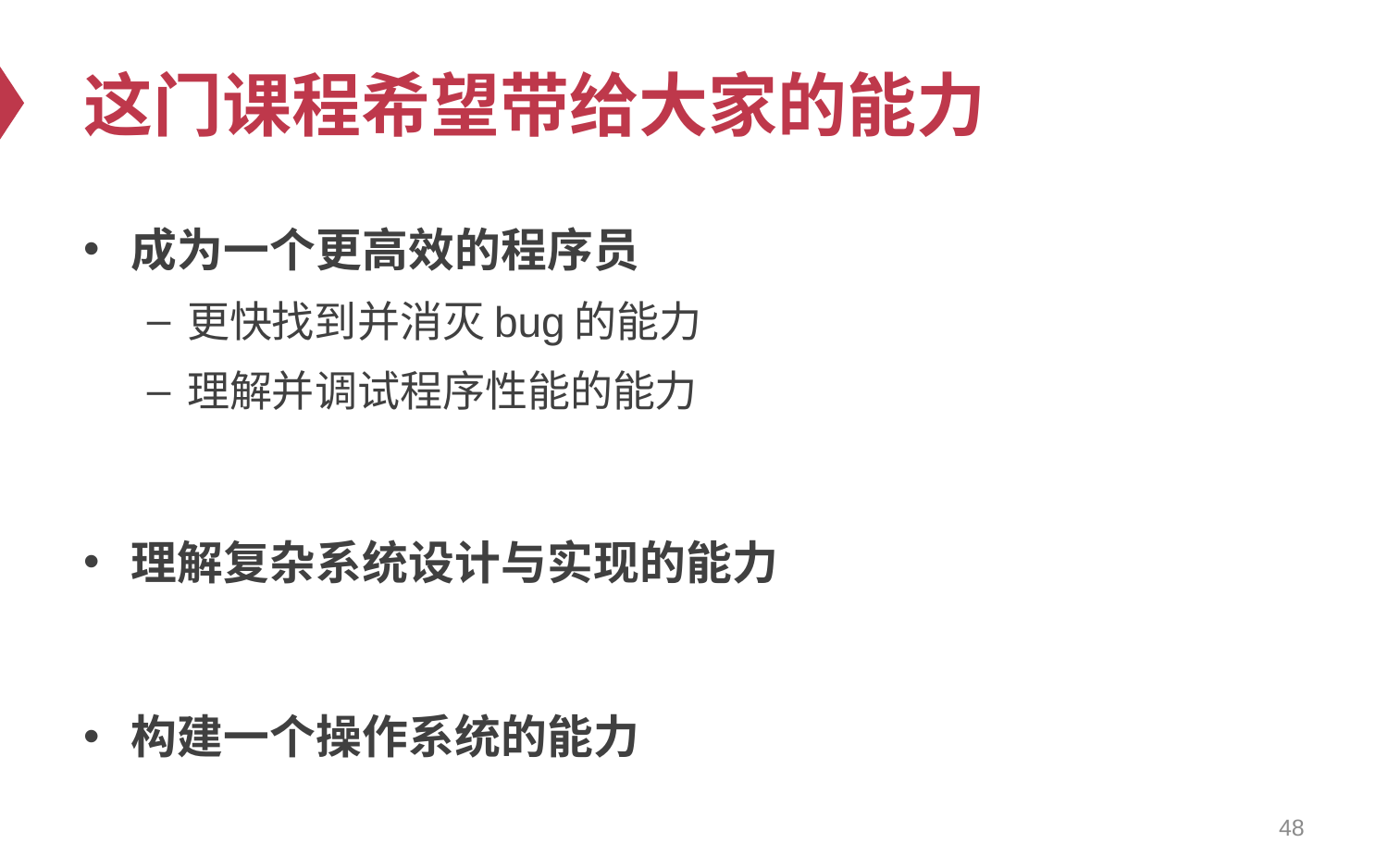

# 这门课程希望带给大家的能力
成为一个更高效的程序员
更快找到并消灭bug的能力
理解并调试程序性能的能力

理解复杂系统设计与实现的能力

构建一个操作系统的能力
48